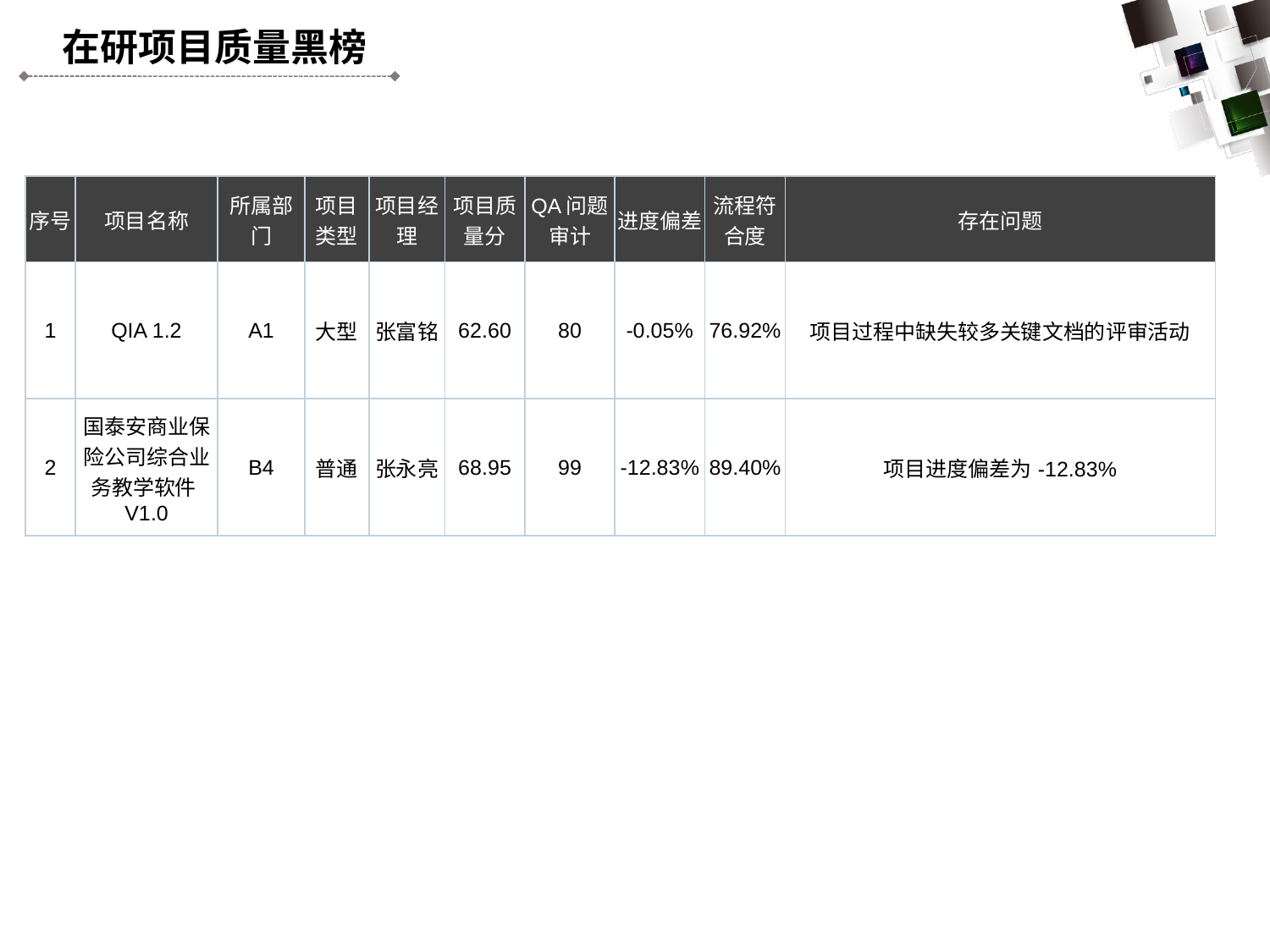

在研项目质量黑榜

| 序号 | 项目名称 | 所属部门 | 项目类型 | 项目经理 | 项目质量分 | QA问题审计 | 进度偏差 | 流程符合度 | 存在问题 |
| --- | --- | --- | --- | --- | --- | --- | --- | --- | --- |
| 1 | QIA 1.2 | A1 | 大型 | 张富铭 | 62.60 | 80 | -0.05% | 76.92% | 项目过程中缺失较多关键文档的评审活动 |
| 2 | 国泰安商业保险公司综合业务教学软件V1.0 | B4 | 普通 | 张永亮 | 68.95 | 99 | -12.83% | 89.40% | 项目进度偏差为-12.83% |